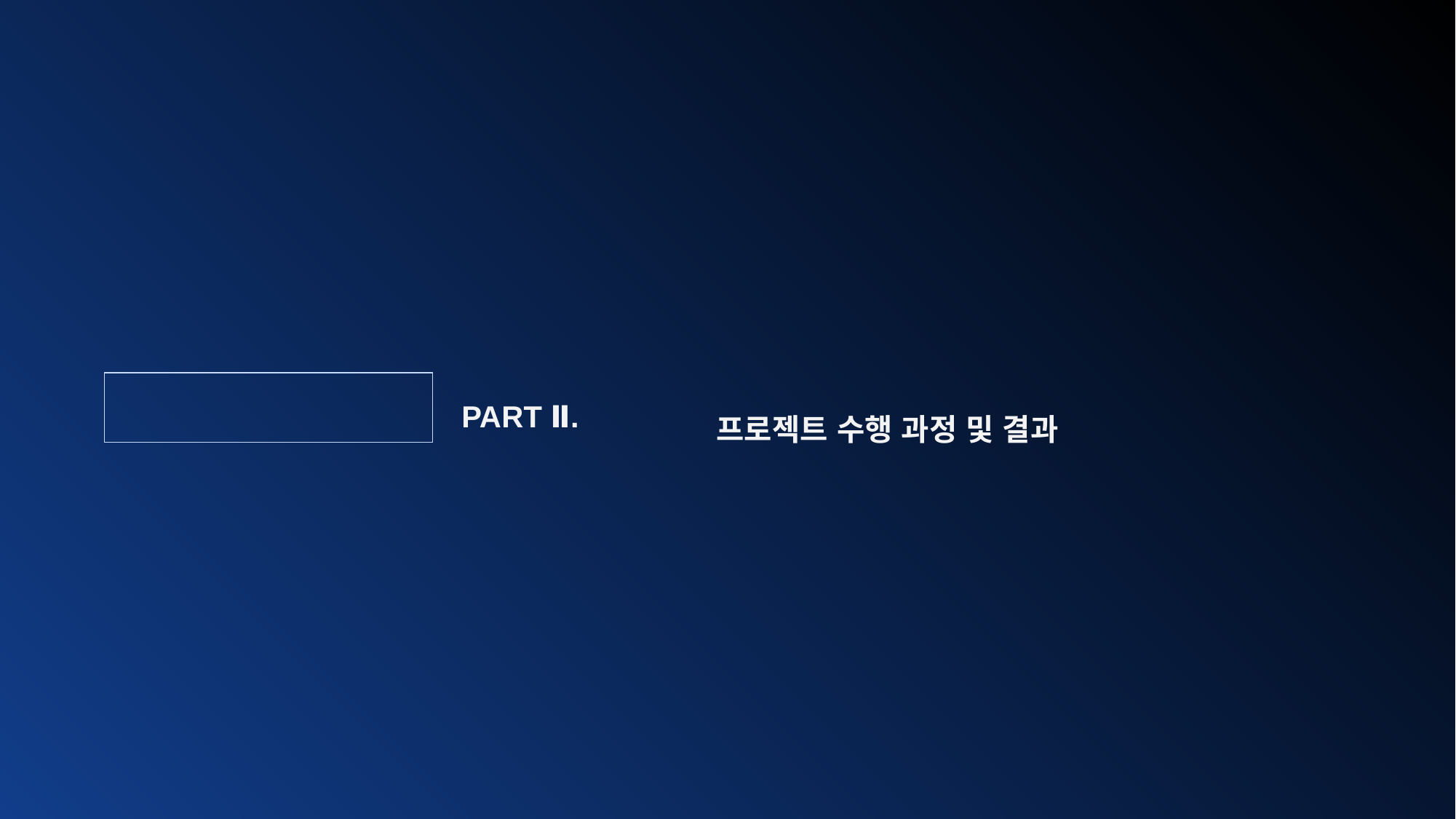

|  |
| --- |
| PART Ⅱ. | 프로젝트 수행 과정 및 결과 |
| --- | --- |